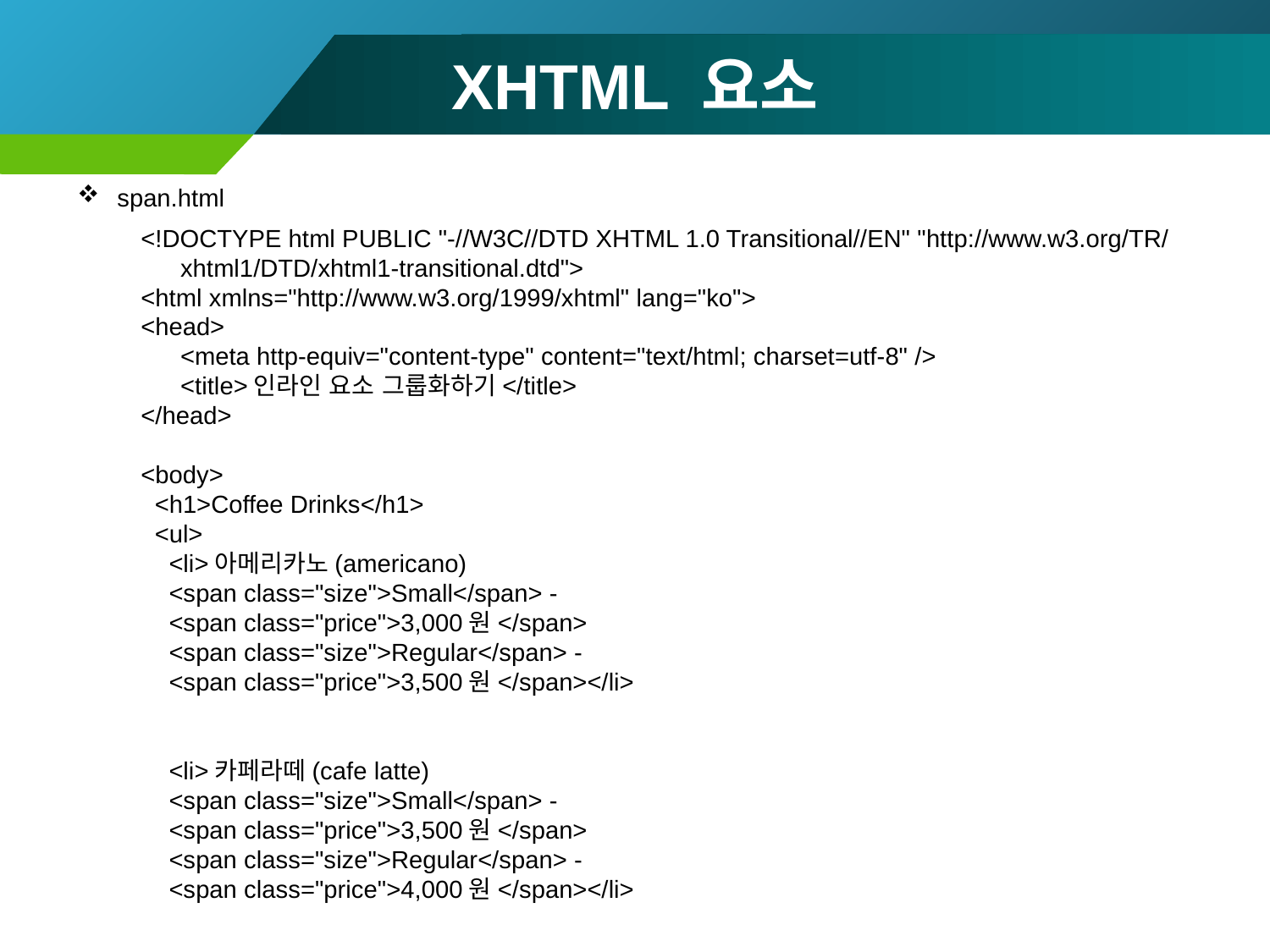

# XHTML 요소
span.html
<!DOCTYPE html PUBLIC "-//W3C//DTD XHTML 1.0 Transitional//EN" "http://www.w3.org/TR/xhtml1/DTD/xhtml1-transitional.dtd">
<html xmlns="http://www.w3.org/1999/xhtml" lang="ko">
<head>
	<meta http-equiv="content-type" content="text/html; charset=utf-8" />
	<title>인라인 요소 그룹화하기</title>
</head>

<body>
  <h1>Coffee Drinks</h1>
  <ul>
    <li>아메리카노(americano)
    <span class="size">Small</span> -
    <span class="price">3,000원</span>
    <span class="size">Regular</span> -
    <span class="price">3,500원</span></li>

    <li>카페라떼(cafe latte)
    <span class="size">Small</span> -
    <span class="price">3,500원</span>
    <span class="size">Regular</span> -
    <span class="price">4,000원</span></li>
135